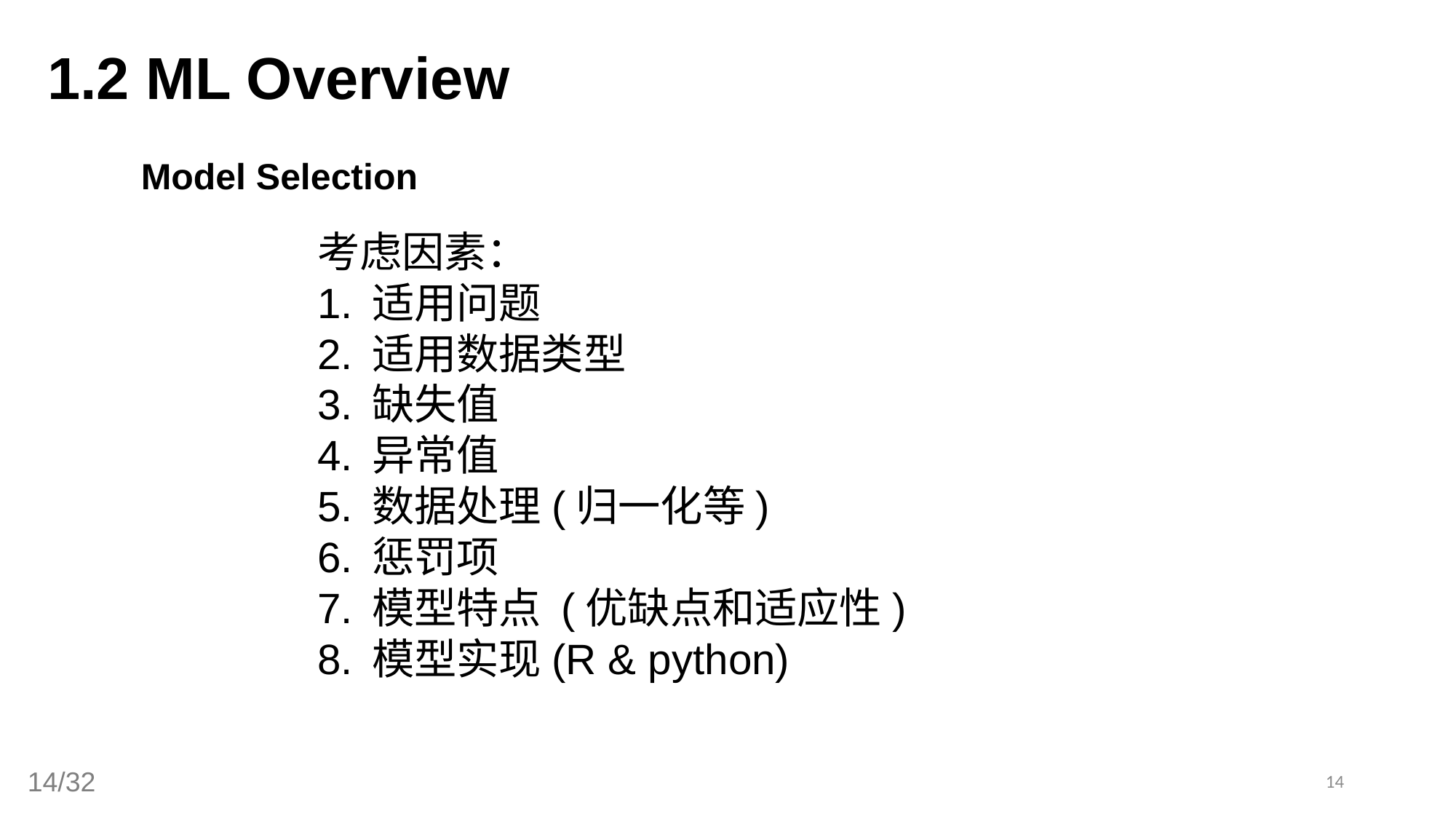

1.2 ML Overview
Model Selection
考虑因素：
适用问题
适用数据类型
缺失值
异常值
数据处理(归一化等)
惩罚项
模型特点 (优缺点和适应性)
模型实现(R & python)
14/32
14